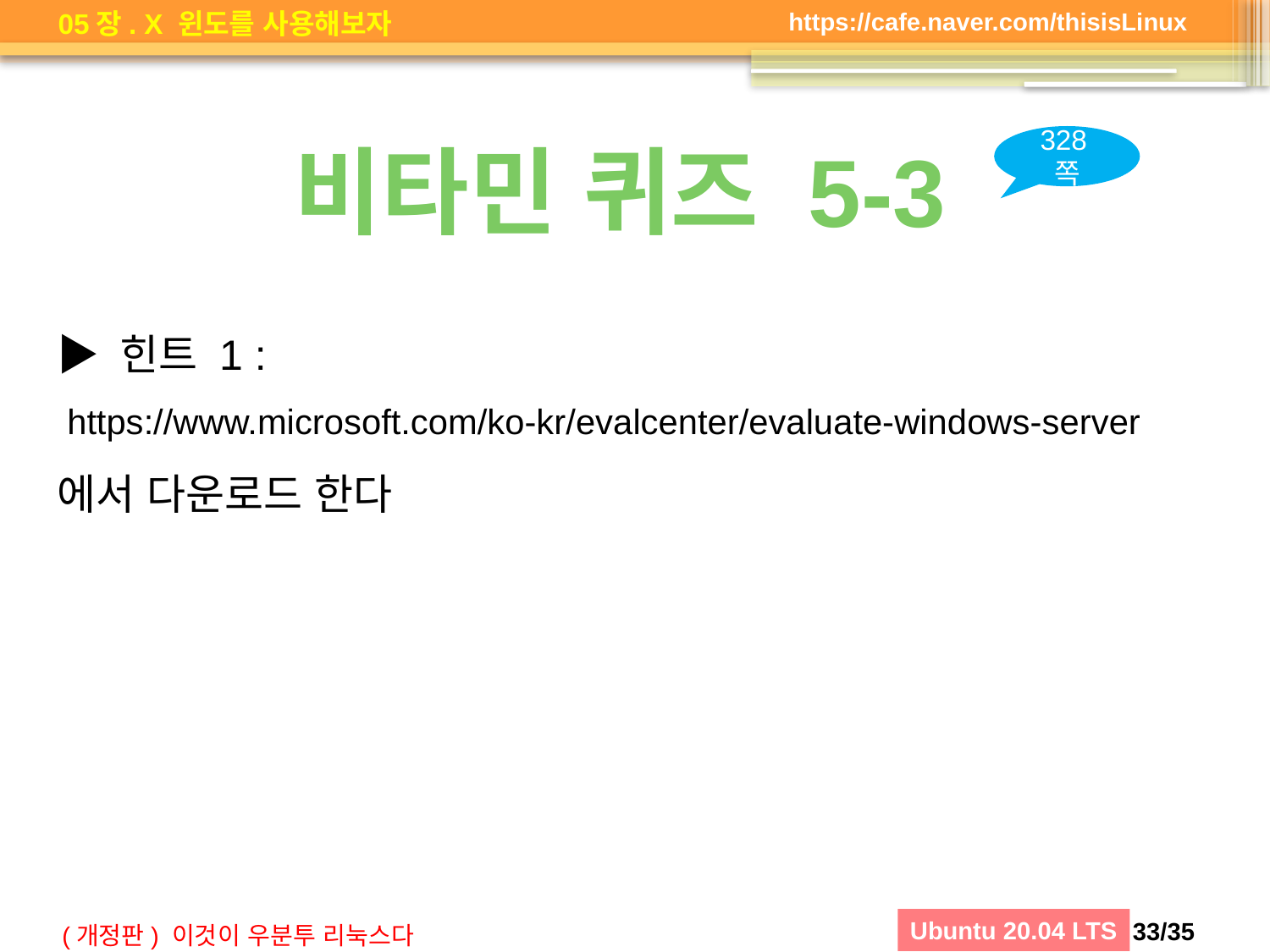

비타민 퀴즈 5-3
328쪽
▶ 힌트 1 :
 https://www.microsoft.com/ko-kr/evalcenter/evaluate-windows-server에서 다운로드 한다